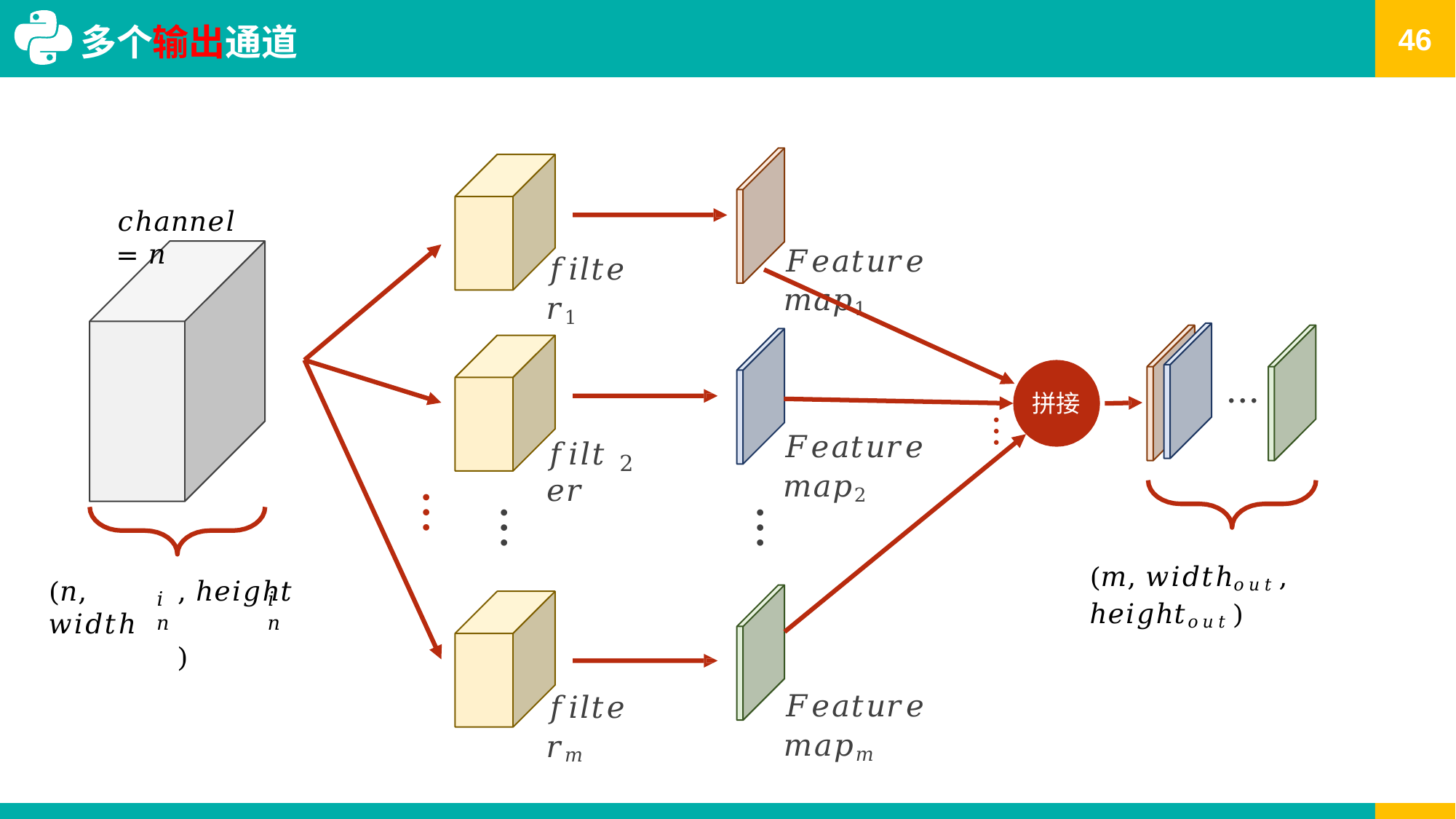

# 多个输出通道

𝑐ℎ𝑎𝑛𝑛𝑒𝑙 = 𝑛

𝐹𝑒𝑎𝑡𝑢𝑟𝑒 𝑚𝑎𝑝1

𝑓𝑖𝑙𝑡𝑒𝑟1

⋯
拼接

⋮
𝐹𝑒𝑎𝑡𝑢𝑟𝑒 𝑚𝑎𝑝2
𝑓𝑖𝑙𝑡𝑒𝑟
2
⋮

⋮
⋮
(𝑚, 𝑤𝑖𝑑𝑡ℎ𝑜𝑢𝑡, ℎ𝑒𝑖𝑔ℎ𝑡𝑜𝑢𝑡)
(𝑛, 𝑤𝑖𝑑𝑡ℎ
, ℎ𝑒𝑖𝑔ℎ𝑡	)

𝑖𝑛
𝑖𝑛

𝐹𝑒𝑎𝑡𝑢𝑟𝑒 𝑚𝑎𝑝𝑚
𝑓𝑖𝑙𝑡𝑒𝑟𝑚